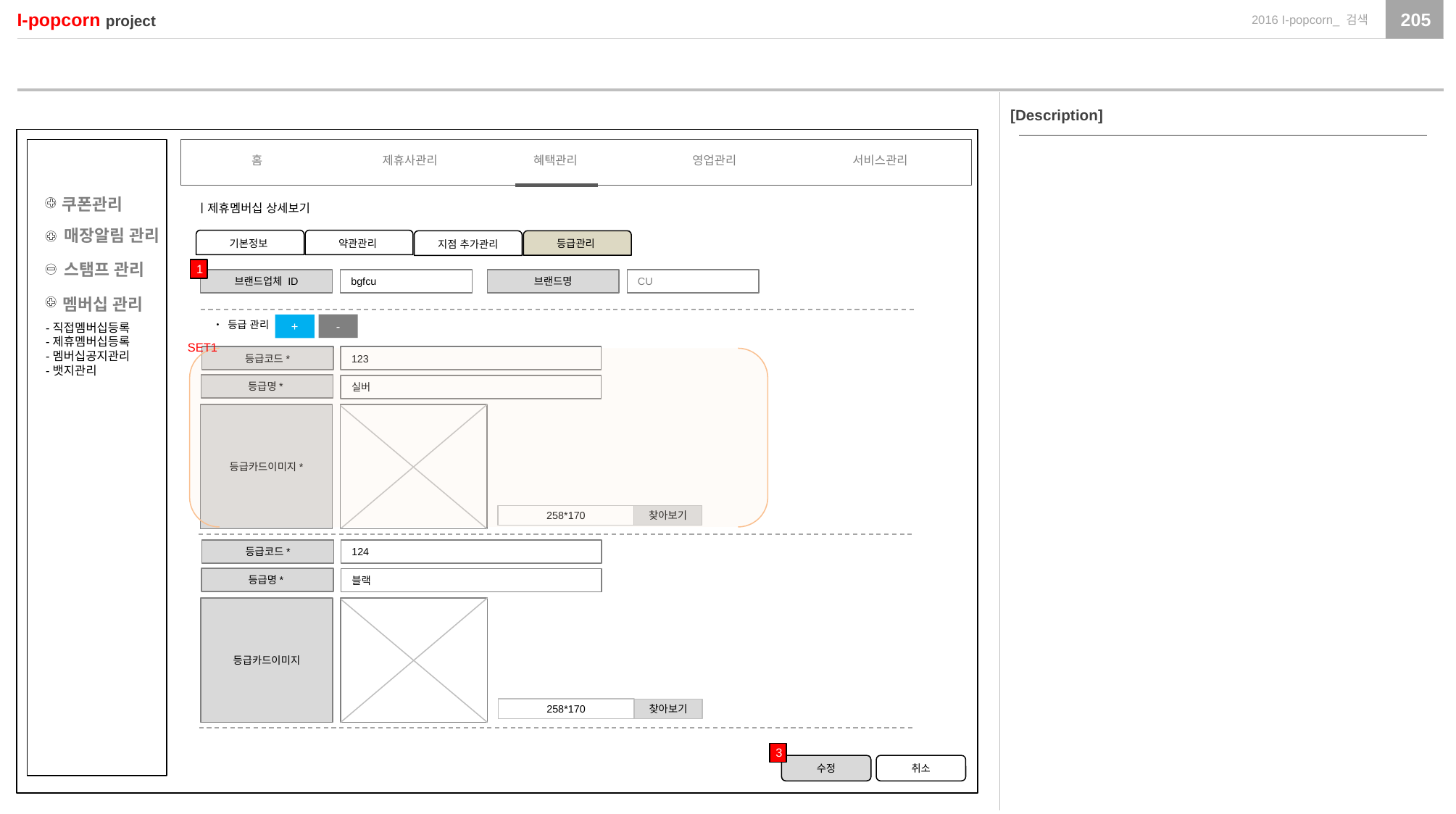

[Description]

홈
제휴사관리
혜택관리
영업관리
서비스관리
쿠폰관리
ㅣ제휴멤버십 상세보기

매장알림 관리
약관관리
기본정보
등급관리
지점 추가관리

스탬프 관리
1

bgfcu
CU
브랜드업체 ID
브랜드명
멤버십 관리

• 등급 관리
-
+
-직접멤버십등록
-제휴멤버십등록
-멤버십공지관리
-뱃지관리
SET1
등급코드*
123

등급명*
실버
등급카드이미지*

258*170
찾아보기
등급코드*
124
등급명*
블랙
등급카드이미지

258*170
찾아보기
3
수정
취소